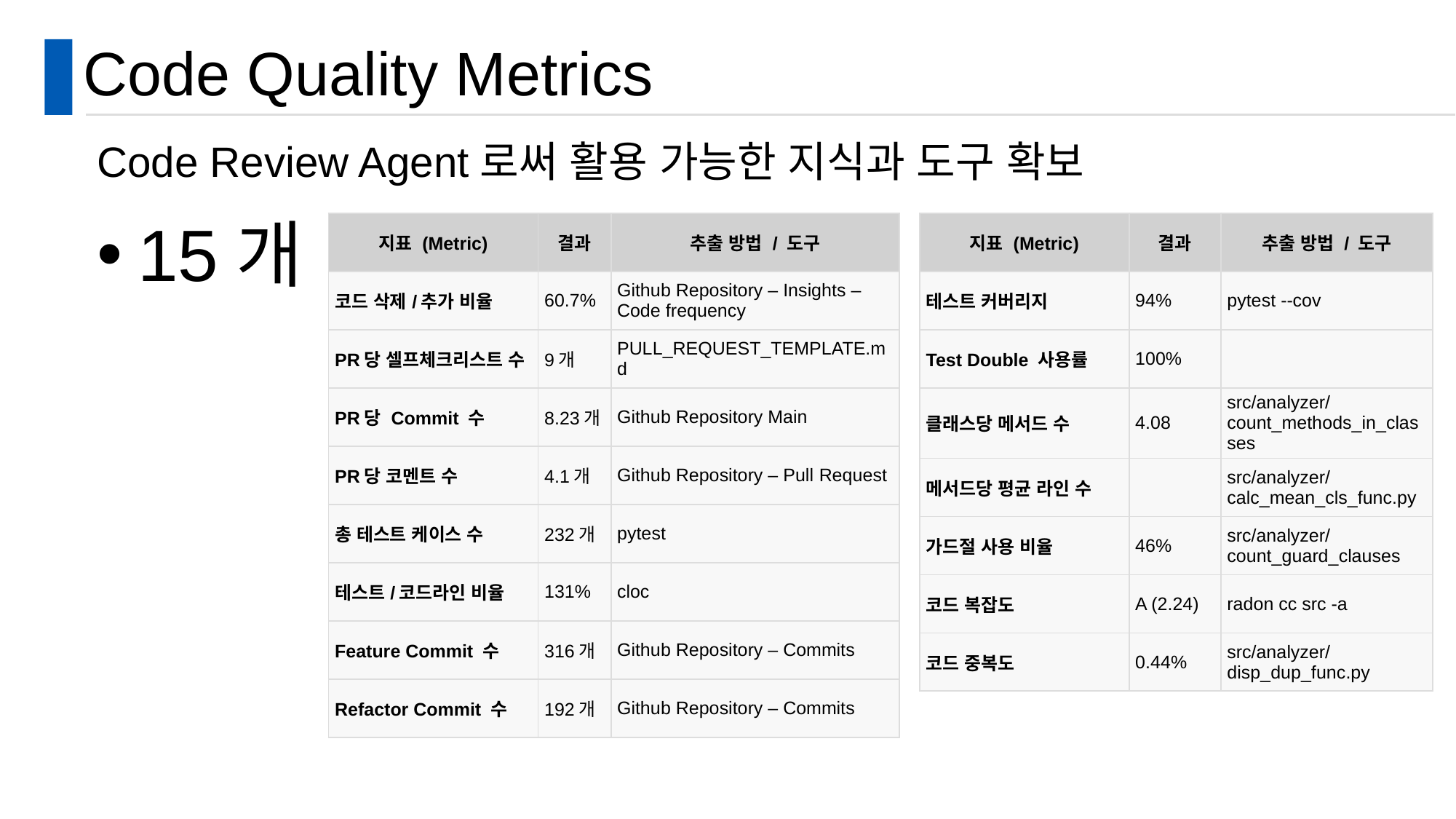

# Code Quality Metrics
Code Review Agent로써 활용 가능한 지식과 도구 확보
15개
| 지표 (Metric) | 결과 | 추출 방법 / 도구 |
| --- | --- | --- |
| 테스트 커버리지 | 94% | pytest --cov |
| Test Double 사용률 | 100% |  |
| 클래스당 메서드 수 | 4.08 | src/analyzer/count\_methods\_in\_classes |
| 메서드당 평균 라인 수 |  | src/analyzer/calc\_mean\_cls\_func.py |
| 가드절 사용 비율 | 46% | src/analyzer/count\_guard\_clauses |
| 코드 복잡도 | A (2.24) | radon cc src -a |
| 코드 중복도 | 0.44% | src/analyzer/disp\_dup\_func.py |
| 지표 (Metric) | 결과 | 추출 방법 / 도구 |
| --- | --- | --- |
| 코드 삭제/추가 비율 | 60.7% | Github Repository – Insights – Code frequency |
| PR당 셀프체크리스트 수 | 9개 | PULL\_REQUEST\_TEMPLATE.md |
| PR당 Commit 수 | 8.23개 | Github Repository Main |
| PR당 코멘트 수 | 4.1개 | Github Repository – Pull Request |
| 총 테스트 케이스 수 | 232개 | pytest |
| 테스트/코드라인 비율 | 131% | cloc |
| Feature Commit 수 | 316개 | Github Repository – Commits |
| Refactor Commit 수 | 192개 | Github Repository – Commits |